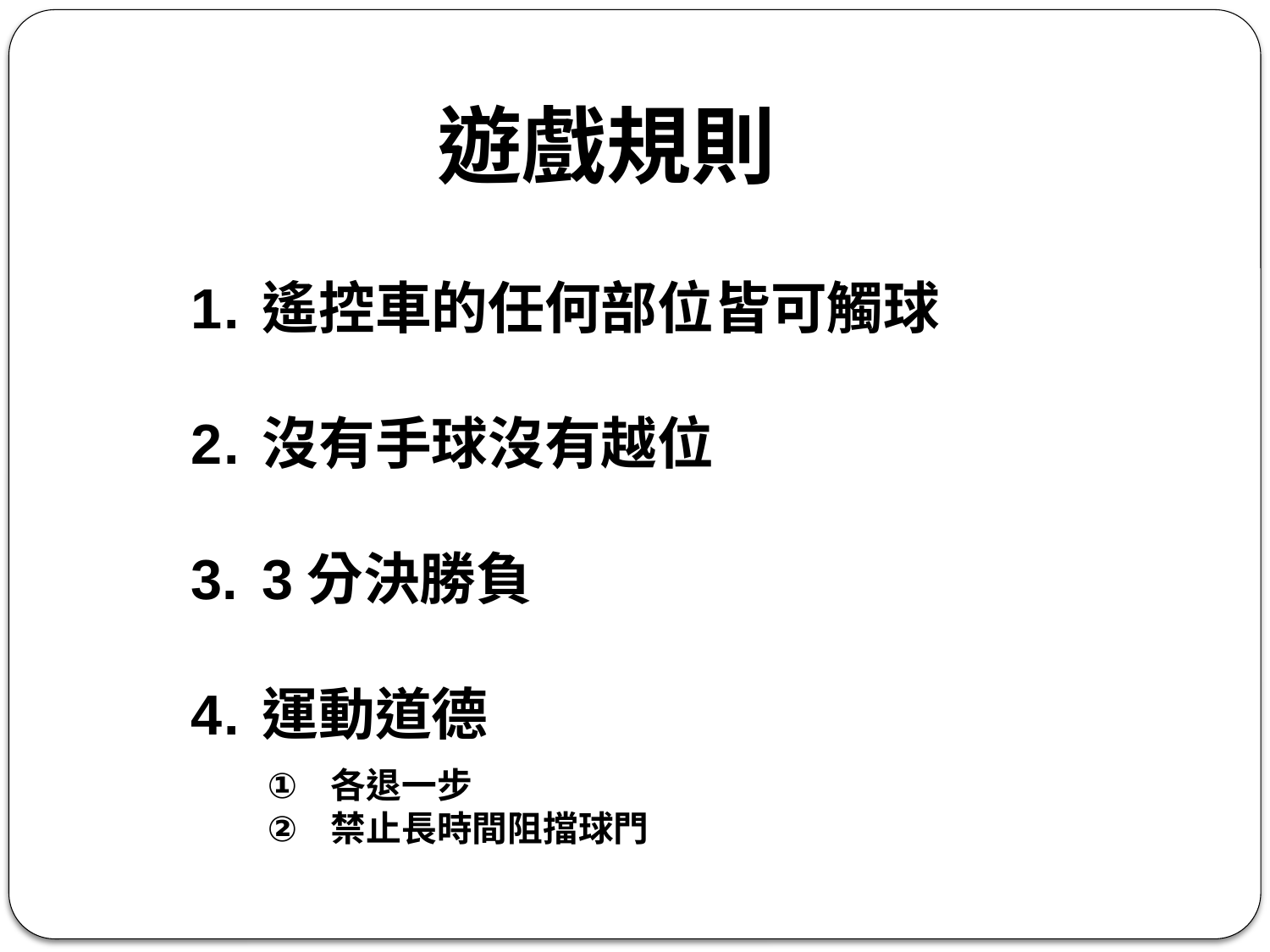

遊戲規則
遙控車的任何部位皆可觸球

沒有手球沒有越位

3分決勝負

運動道德
各退一步
禁止長時間阻擋球門